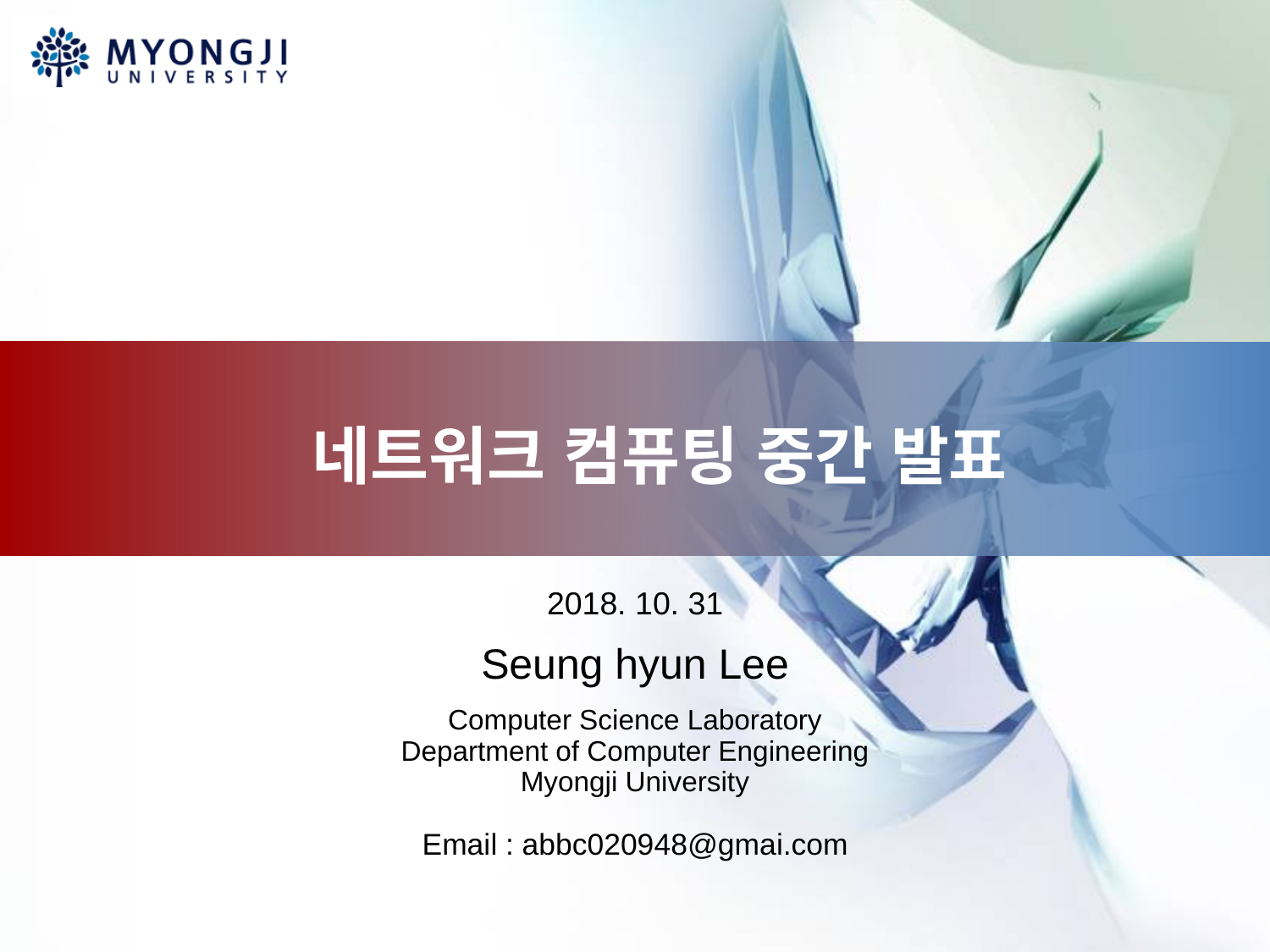

# 네트워크 컴퓨팅 중간 발표
2018. 10. 31

Seung hyun Lee

Computer Science Laboratory
Department of Computer Engineering
Myongji University

Email : abbc020948@gmai.com